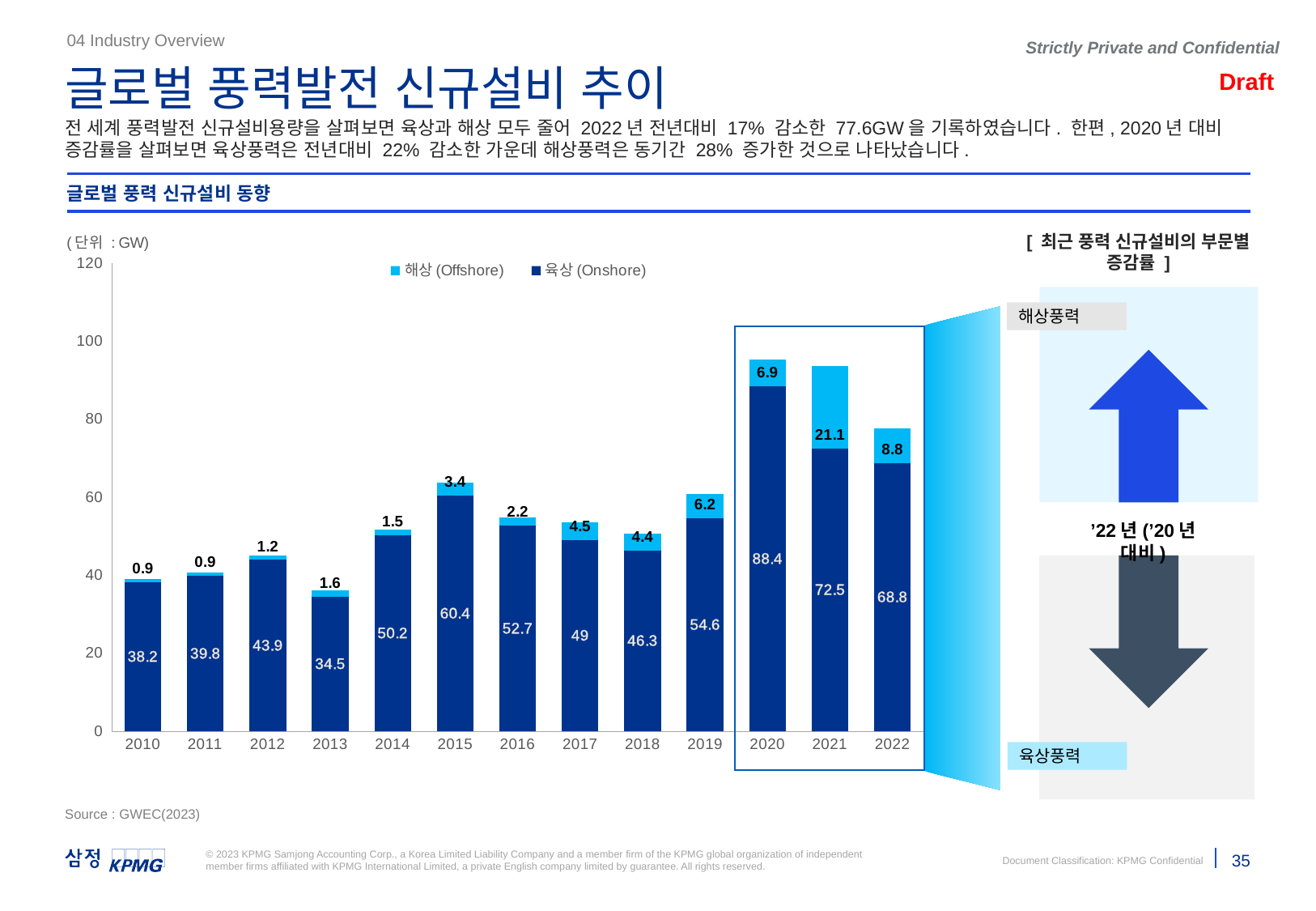

04 Industry Overview
글로벌 풍력발전 신규설비 추이
전 세계 풍력발전 신규설비용량을 살펴보면 육상과 해상 모두 줄어 2022년 전년대비 17% 감소한 77.6GW을 기록하였습니다. 한편, 2020년 대비 증감률을 살펴보면 육상풍력은 전년대비 22% 감소한 가운데 해상풍력은 동기간 28% 증가한 것으로 나타났습니다.
글로벌 풍력 신규설비 동향

### Chart

| Category | 육상(Onshore) | 해상(Offshore) |
|---|---|---|
| 2010 | 38.2 | 0.9 |
| 2011 | 39.8 | 0.9 |
| 2012 | 43.9 | 1.2 |
| 2013 | 34.5 | 1.6 |
| 2014 | 50.2 | 1.5 |
| 2015 | 60.4 | 3.4 |
| 2016 | 52.7 | 2.2 |
| 2017 | 49.0 | 4.5 |
| 2018 | 46.3 | 4.4 |
| 2019 | 54.6 | 6.2 |
| 2020 | 88.4 | 6.9 |
| 2021 | 72.5 | 21.1 |
| 2022 | 68.8 | 8.8 |
[ 최근 풍력 신규설비의 부문별 증감률 ]

해상풍력

28%

’22년(’20년 대비)

(22%)
육상풍력
Source : GWEC(2023)